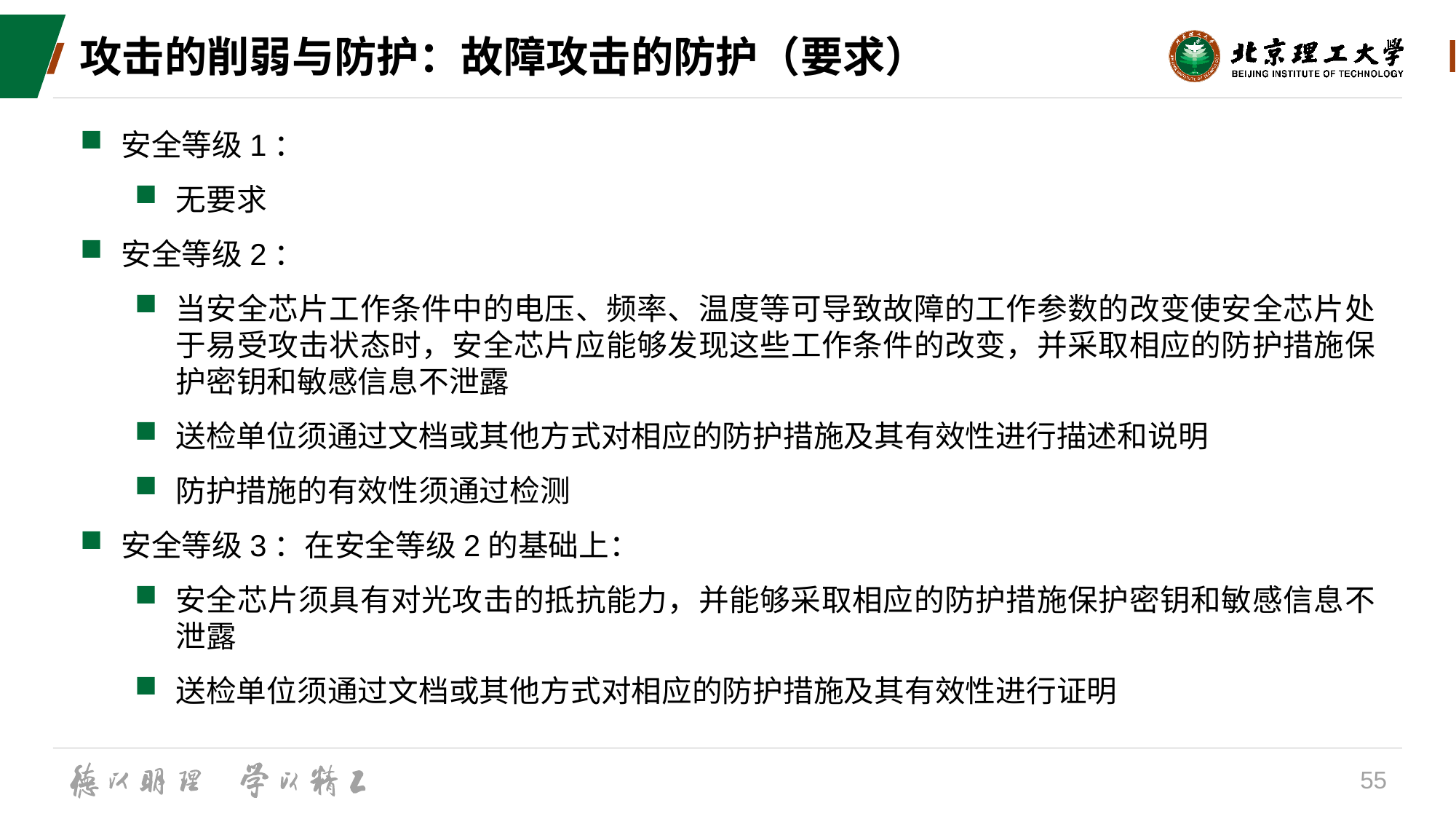

# 攻击的削弱与防护：故障攻击的防护（要求）
安全等级1：
无要求
安全等级2：
当安全芯片工作条件中的电压、频率、温度等可导致故障的工作参数的改变使安全芯片处于易受攻击状态时，安全芯片应能够发现这些工作条件的改变，并采取相应的防护措施保护密钥和敏感信息不泄露
送检单位须通过文档或其他方式对相应的防护措施及其有效性进行描述和说明
防护措施的有效性须通过检测
安全等级3：在安全等级2的基础上：
安全芯片须具有对光攻击的抵抗能力，并能够采取相应的防护措施保护密钥和敏感信息不泄露
送检单位须通过文档或其他方式对相应的防护措施及其有效性进行证明